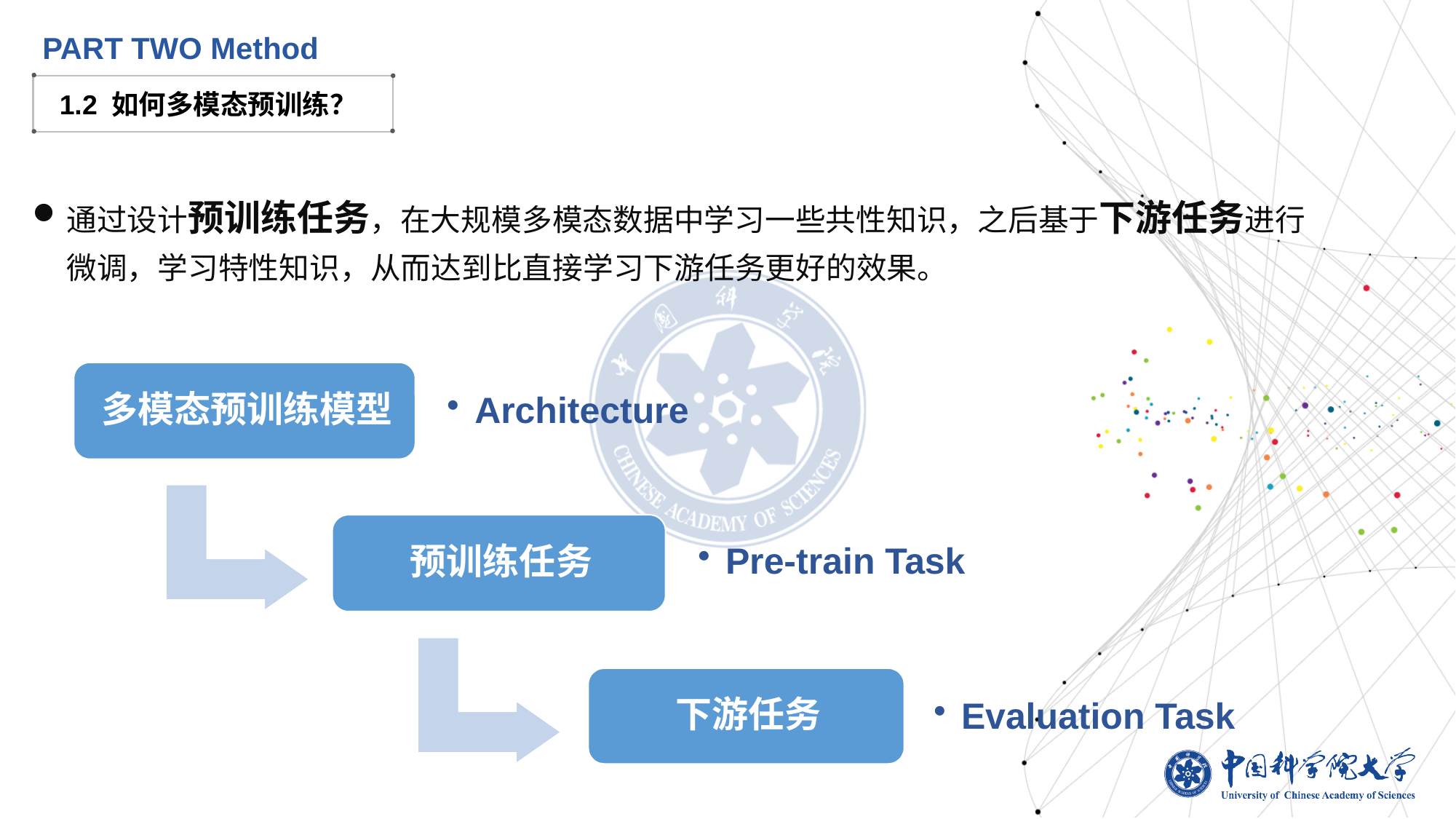

PART TWO Method

1.2 如何多模态预训练？
通过设计预训练任务，在大规模多模态数据中学习一些共性知识，之后基于下游任务进行微调，学习特性知识，从而达到比直接学习下游任务更好的效果。
多模态预训练模型
Architecture
预训练任务
Pre-train Task
下游任务
Evaluation Task